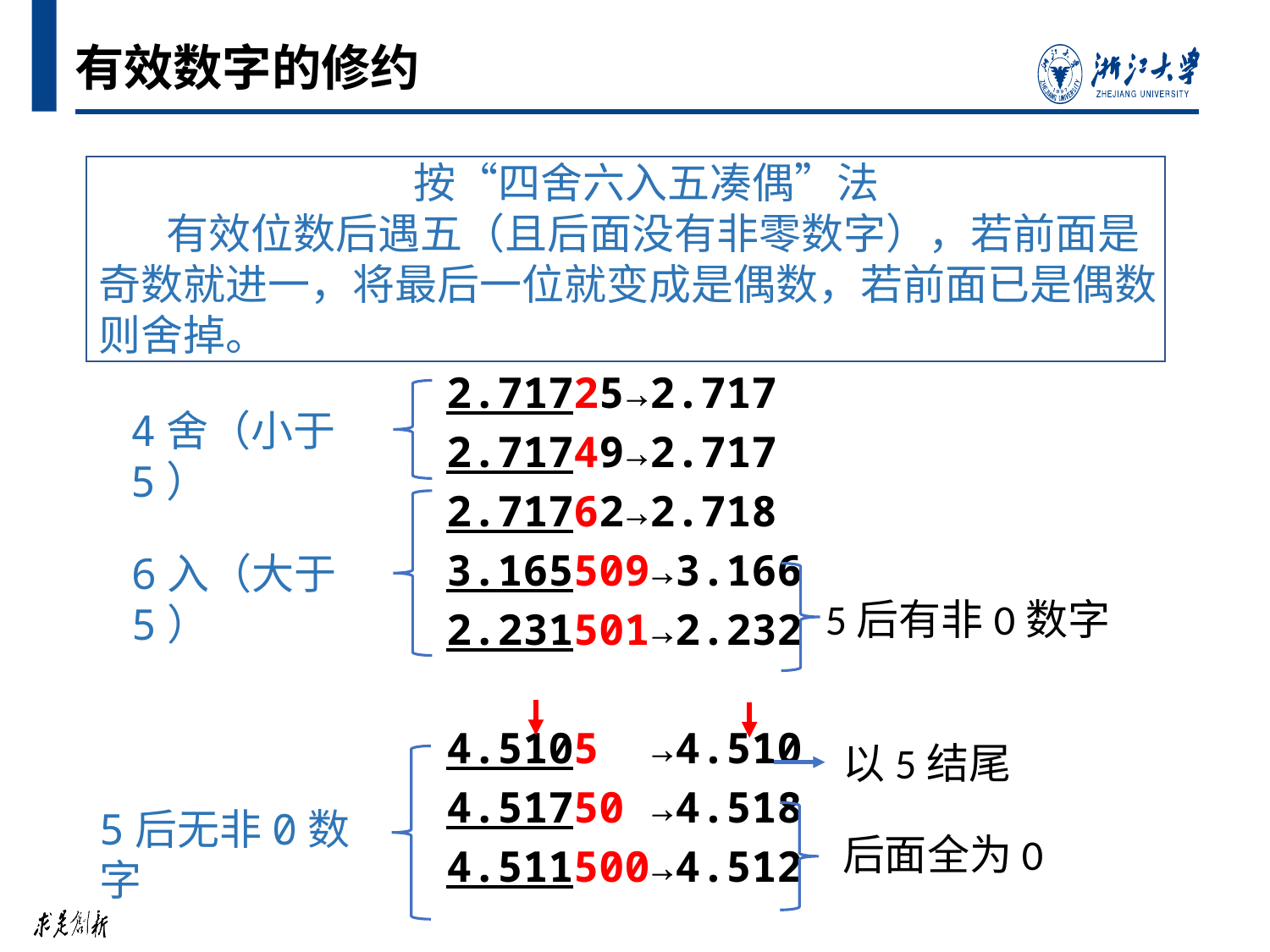

# 有效数字的修约
 按“四舍六入五凑偶”法
      有效位数后遇五（且后面没有非零数字），若前面是奇数就进一，将最后一位就变成是偶数，若前面已是偶数则舍掉。

  2.71725→2.717
  2.71749→2.717
  2.71762→2.718
  3.165509→3.166
  2.231501→2.232

  4.5105  →4.510
  4.51750 →4.518
  4.511500→4.512

4舍（小于5）

6入（大于5）

5后有非0数字
以5结尾

5后无非0数字

后面全为0
28